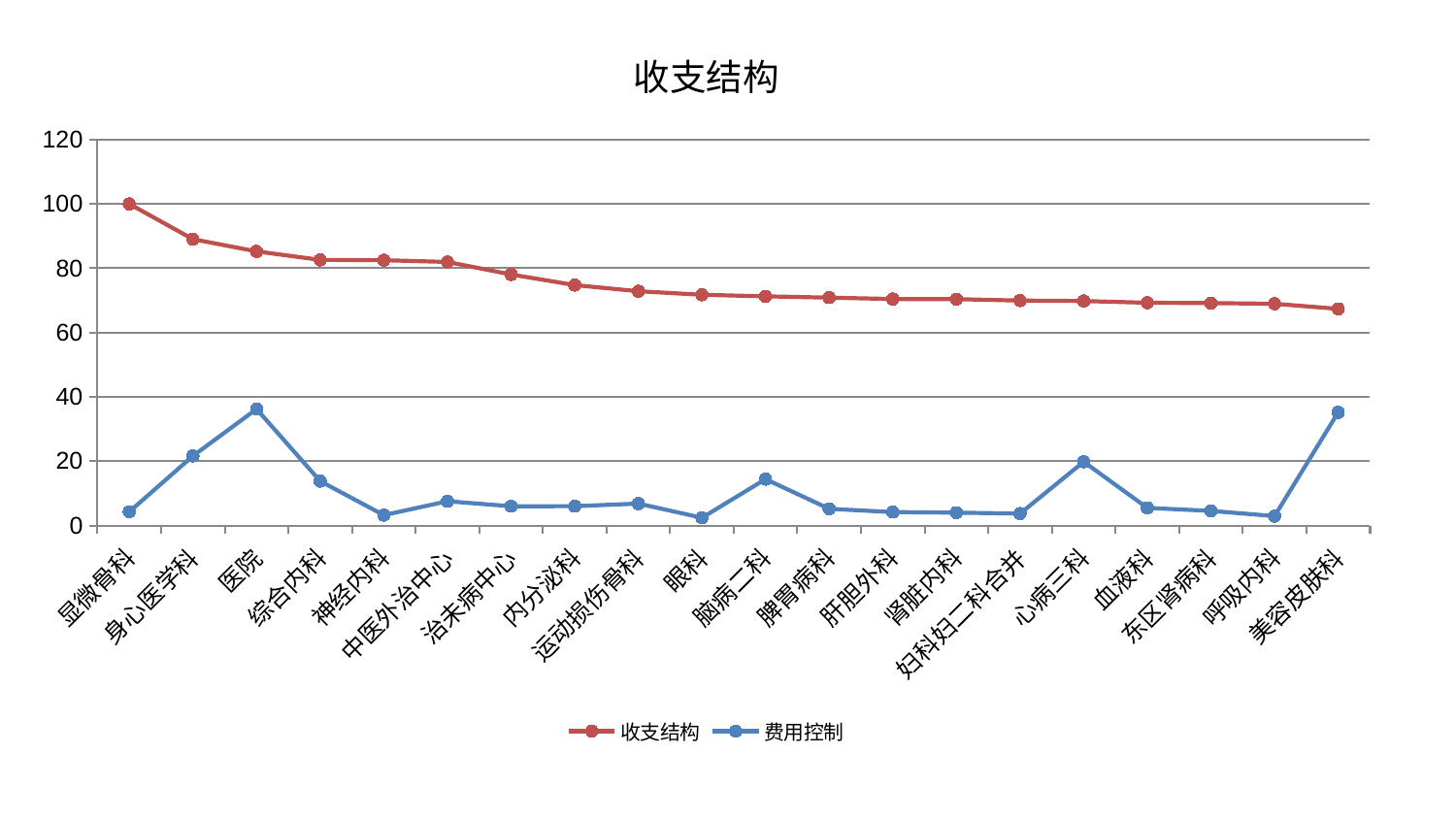

### Chart: 收支结构

| Category | 收支结构 | 费用控制 |
|---|---|---|
| 显微骨科 | 100.0 | 4.271549936316533 |
| 身心医学科 | 89.04071275067695 | 21.632134868016237 |
| 医院 | 85.23960594047163 | 36.20539077502373 |
| 综合内科 | 82.60736028301628 | 13.783479216155625 |
| 神经内科 | 82.50658570630259 | 3.225357741161705 |
| 中医外治中心 | 81.95772027032227 | 7.522275495889634 |
| 治未病中心 | 78.06618226390778 | 5.972741184305815 |
| 内分泌科 | 74.76655992100592 | 5.992550990900347 |
| 运动损伤骨科 | 72.85504866433321 | 6.805386125063272 |
| 眼科 | 71.75127443105278 | 2.3980250355630366 |
| 脑病二科 | 71.27177839492617 | 14.407200848068255 |
| 脾胃病科 | 70.85819690810936 | 5.18084815132336 |
| 肝胆外科 | 70.43379805771607 | 4.166922178983667 |
| 肾脏内科 | 70.39914892950556 | 3.9850331209440495 |
| 妇科妇二科合并 | 69.94952733310623 | 3.7030908024400446 |
| 心病三科 | 69.81881483192981 | 19.800475751513872 |
| 血液科 | 69.27813164073612 | 5.462216519235328 |
| 东区肾病科 | 69.16915837622352 | 4.543480250320145 |
| 呼吸内科 | 68.95915656631885 | 2.910536377427668 |
| 美容皮肤科 | 67.37414739469834 | 35.17886545482832 |
265